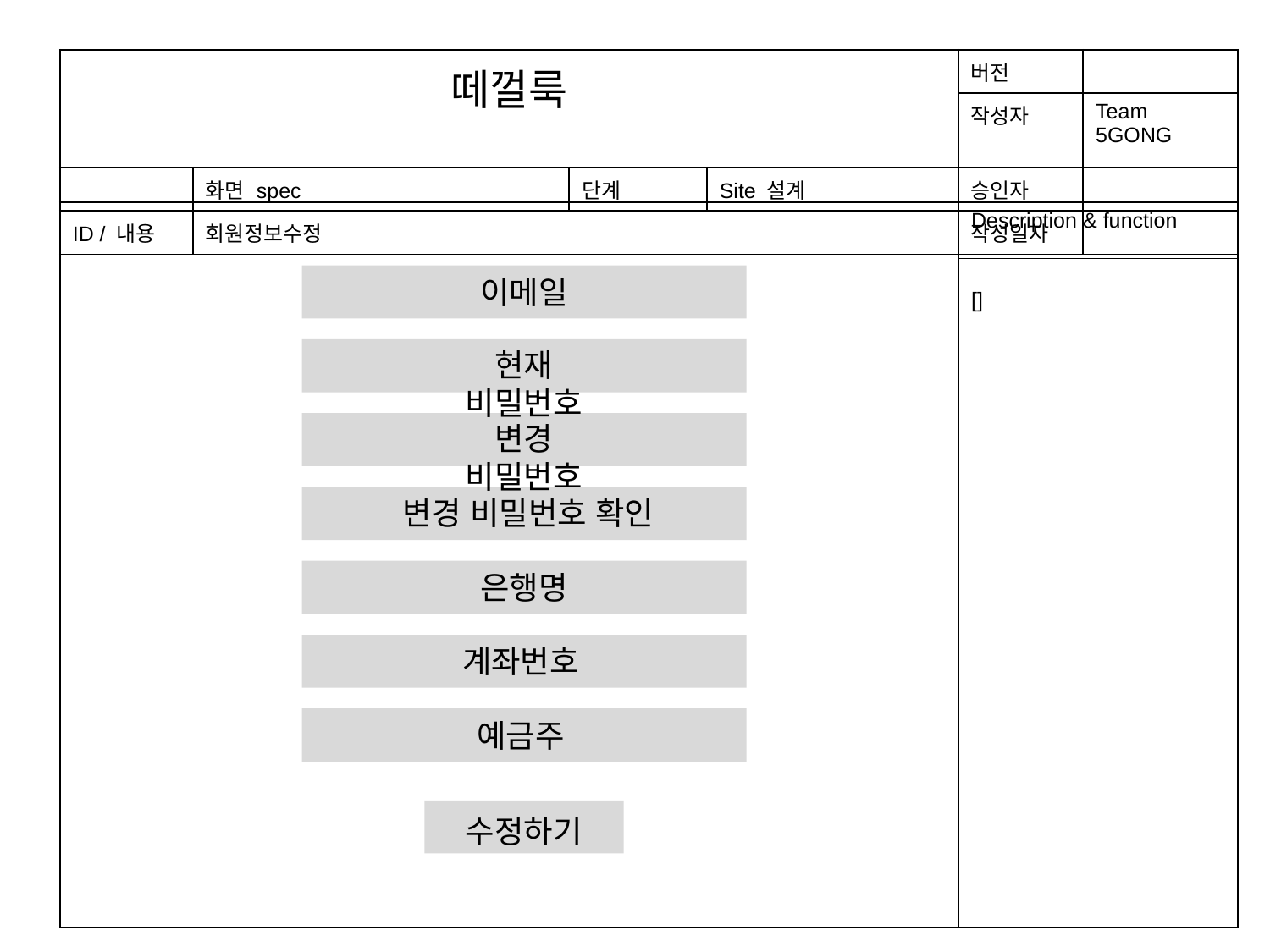

| 떼껄룩 |  |  |  | 버전 |  |
| --- | --- | --- | --- | --- | --- |
|  |  |  |  | 작성자 | Team 5GONG |
|  | 화면 spec | 단계 | Site 설계 | 승인자 |  |
| ID / 내용 | 회원정보수정 |  |  | 작성일자 |  |
|  | Description & function |
| --- | --- |
|  | [] |

이메일
현재 비밀번호

변경 비밀번호

변경 비밀번호 확인

은행명

계좌번호

예금주

수정하기